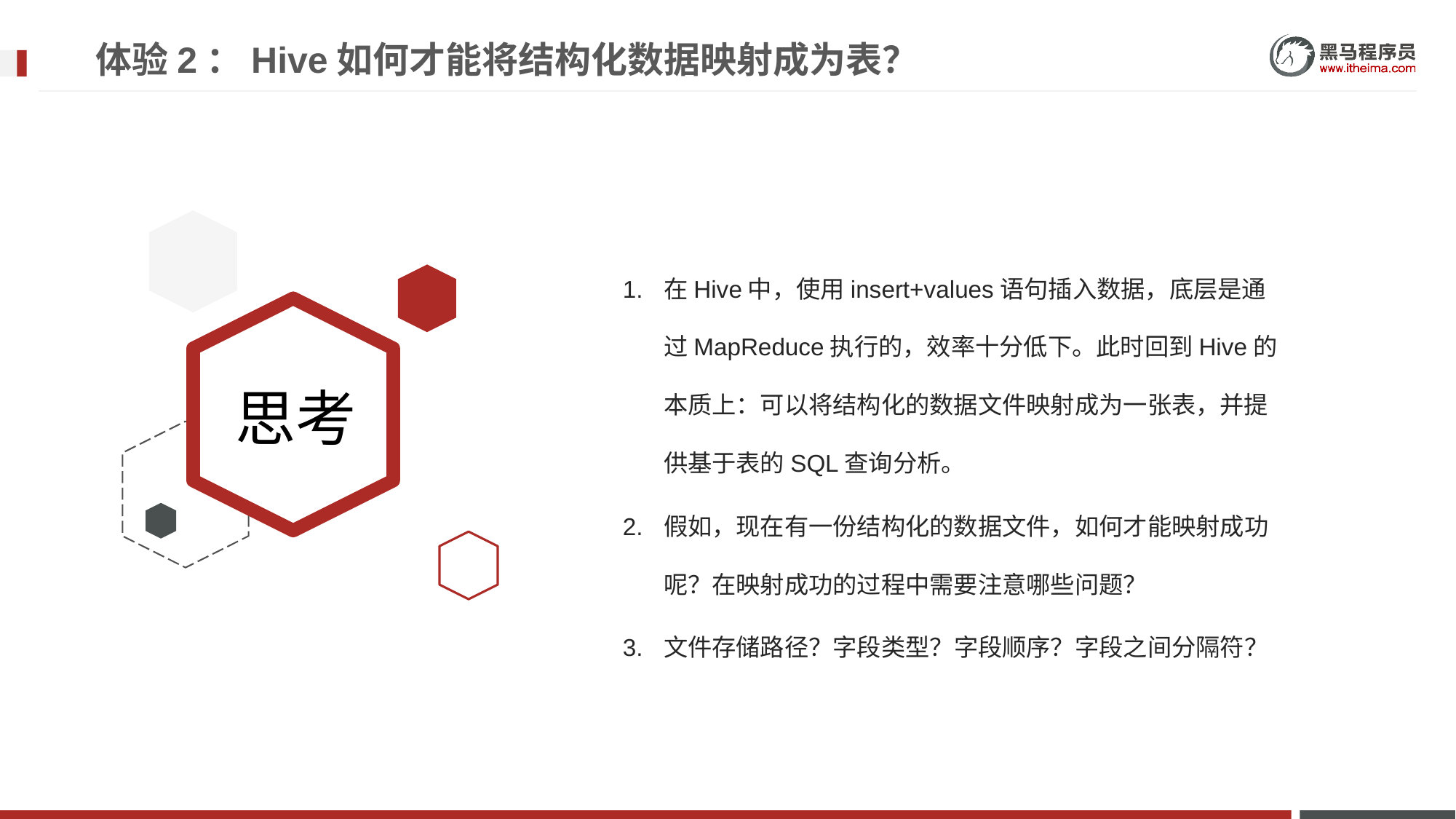

# 体验2：Hive如何才能将结构化数据映射成为表？
在Hive中，使用insert+values语句插入数据，底层是通过MapReduce执行的，效率十分低下。此时回到Hive的本质上：可以将结构化的数据文件映射成为一张表，并提供基于表的SQL查询分析。
假如，现在有一份结构化的数据文件，如何才能映射成功呢？在映射成功的过程中需要注意哪些问题？
文件存储路径？字段类型？字段顺序？字段之间分隔符？